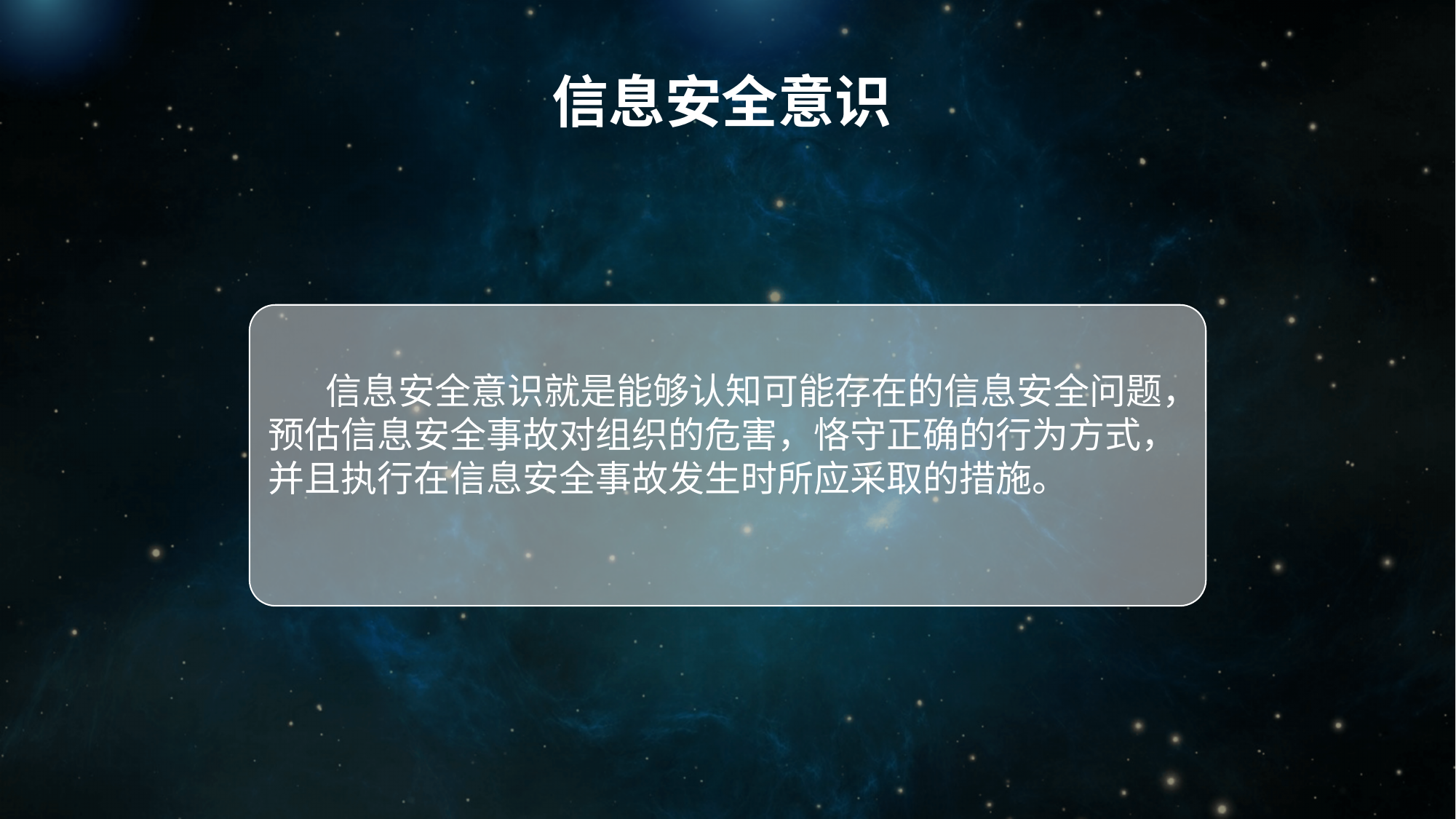

信息安全意识
      信息安全意识就是能够认知可能存在的信息安全问题，预估信息安全事故对组织的危害，恪守正确的行为方式，并且执行在信息安全事故发生时所应采取的措施。